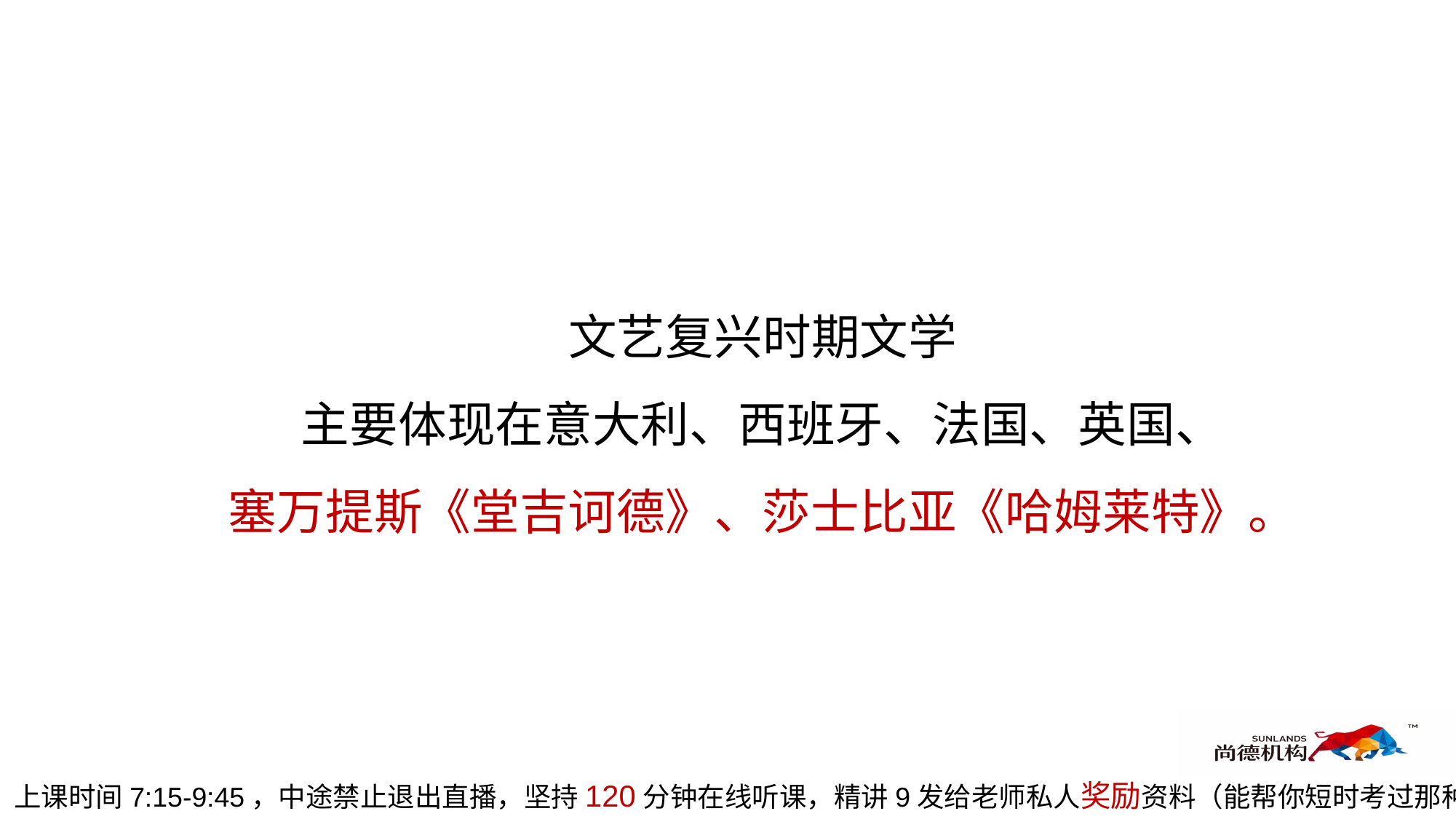

文艺复兴时期文学
主要体现在意大利、西班牙、法国、英国、
塞万提斯《堂吉诃德》、莎士比亚《哈姆莱特》。